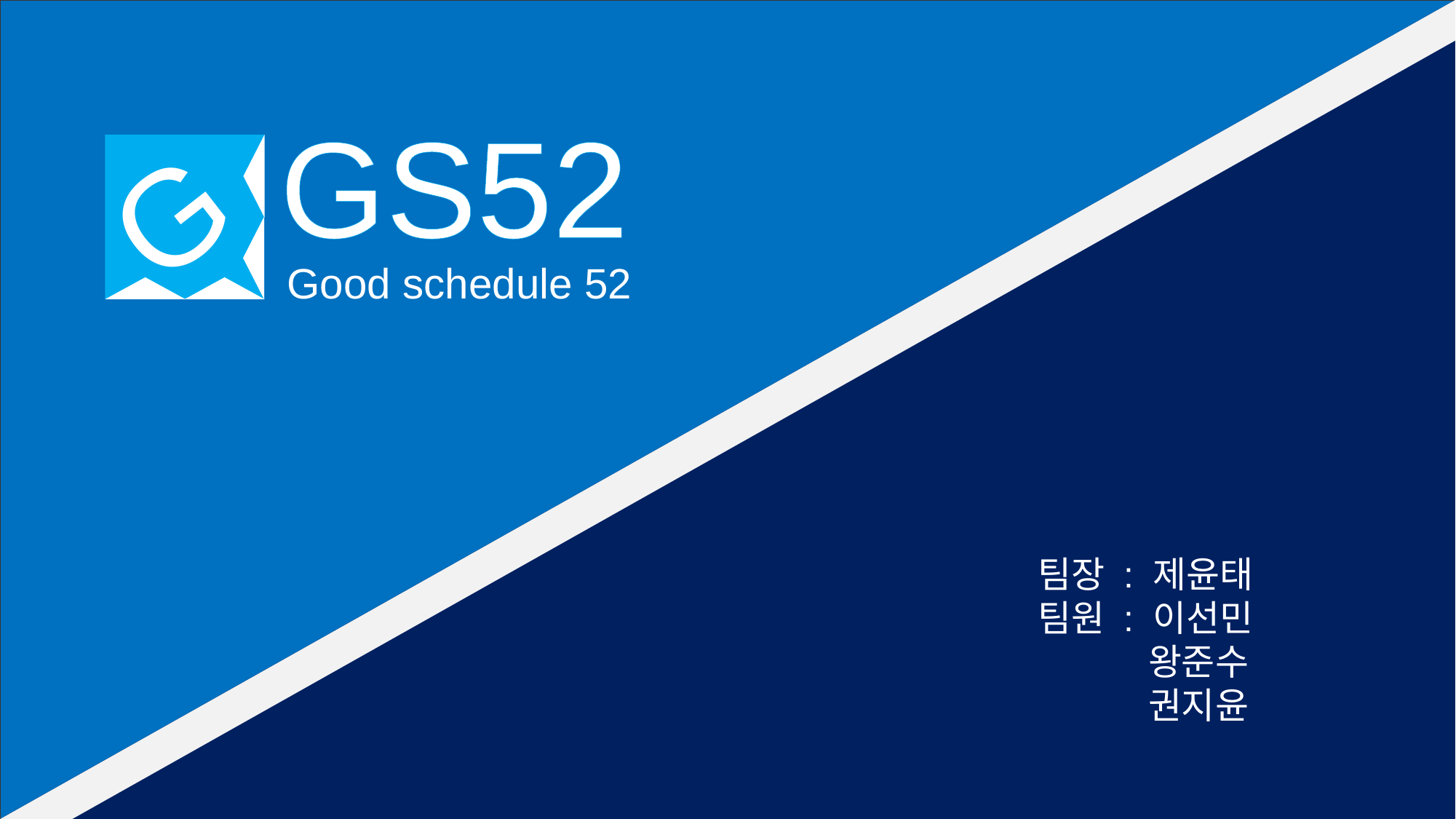

GS52

G

Good schedule 52
팀장 : 제윤태
팀원 : 이선민
          왕준수
          권지윤